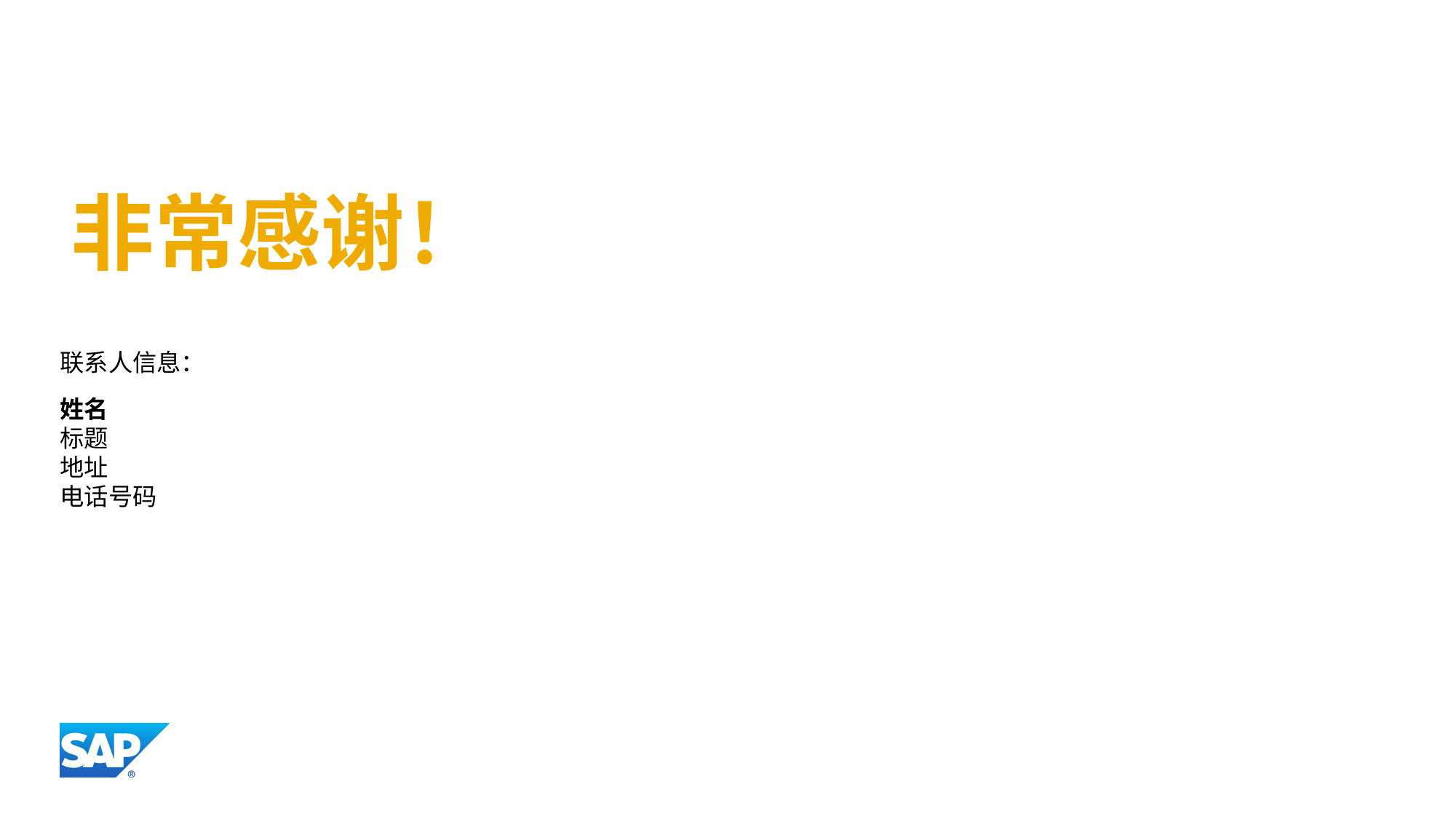

# 非常感谢！
联系人信息：
姓名
标题
地址
电话号码